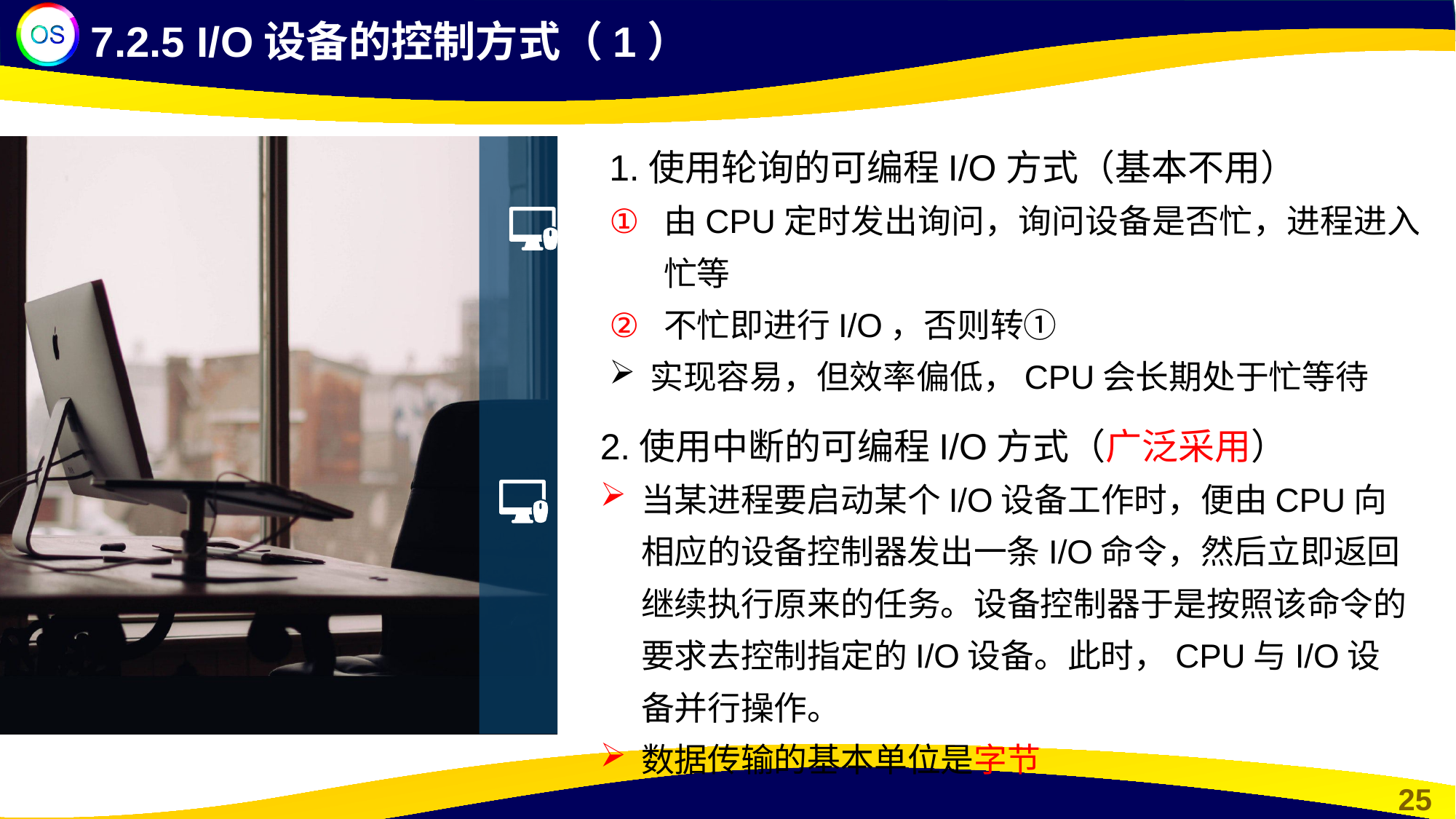

7.2.5 I/O设备的控制方式（1）

1.使用轮询的可编程I/O方式（基本不用）
由CPU定时发出询问，询问设备是否忙，进程进入忙等
不忙即进行I/O，否则转①
实现容易，但效率偏低，CPU会长期处于忙等待

2.使用中断的可编程I/O方式（广泛采用）
当某进程要启动某个I/O设备工作时，便由CPU向相应的设备控制器发出一条I/O命令，然后立即返回继续执行原来的任务。设备控制器于是按照该命令的要求去控制指定的I/O设备。此时，CPU与I/O设备并行操作。
数据传输的基本单位是字节